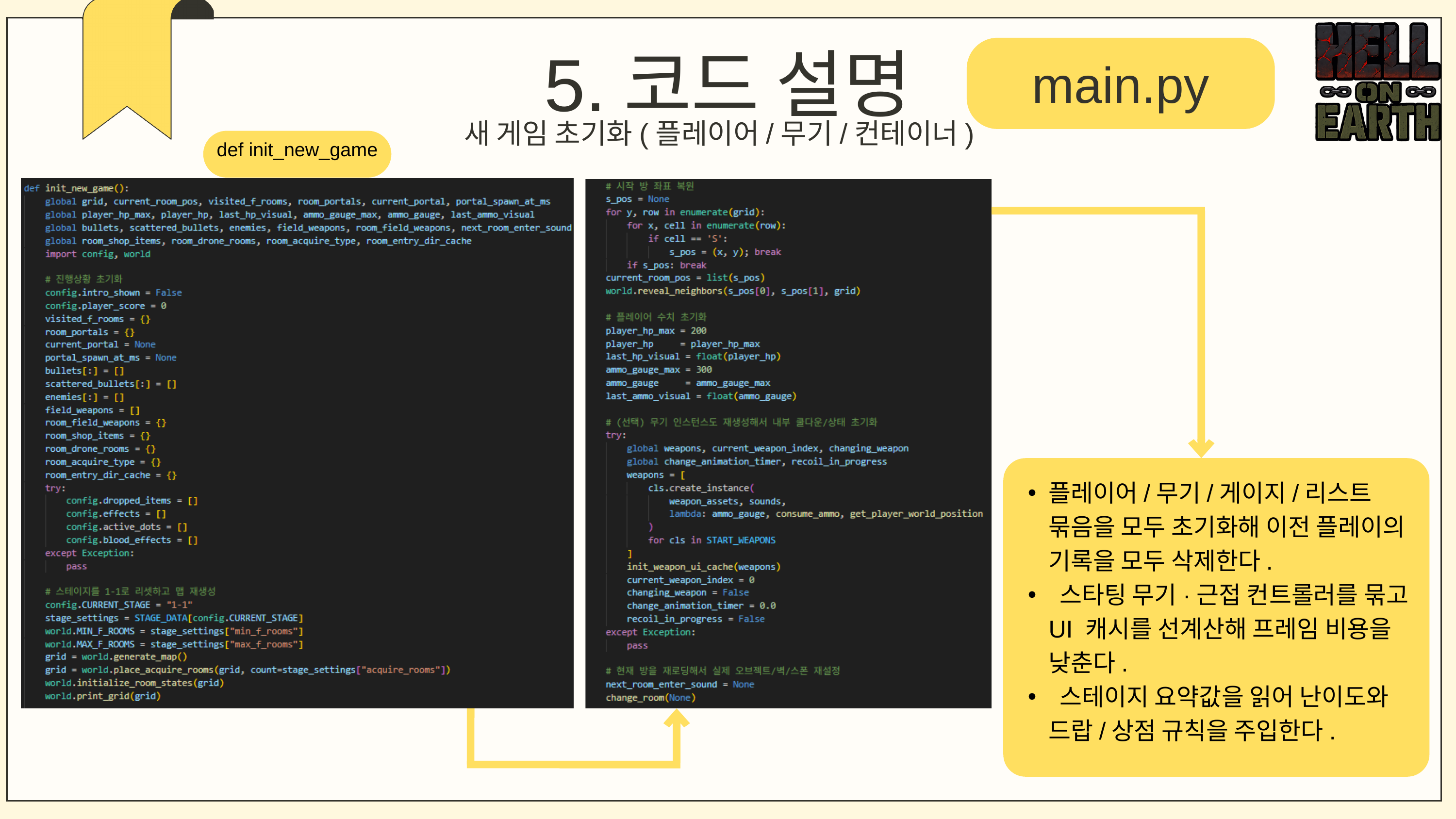

5.코드 설명

main.py
새 게임 초기화(플레이어/무기/컨테이너)

def init_new_game

플레이어/무기/게이지/리스트 묶음을 모두 초기화해 이전 플레이의 기록을 모두 삭제한다.
 스타팅 무기·근접 컨트롤러를 묶고 UI 캐시를 선계산해 프레임 비용을 낮춘다.
 스테이지 요약값을 읽어 난이도와 드랍/상점 규칙을 주입한다.